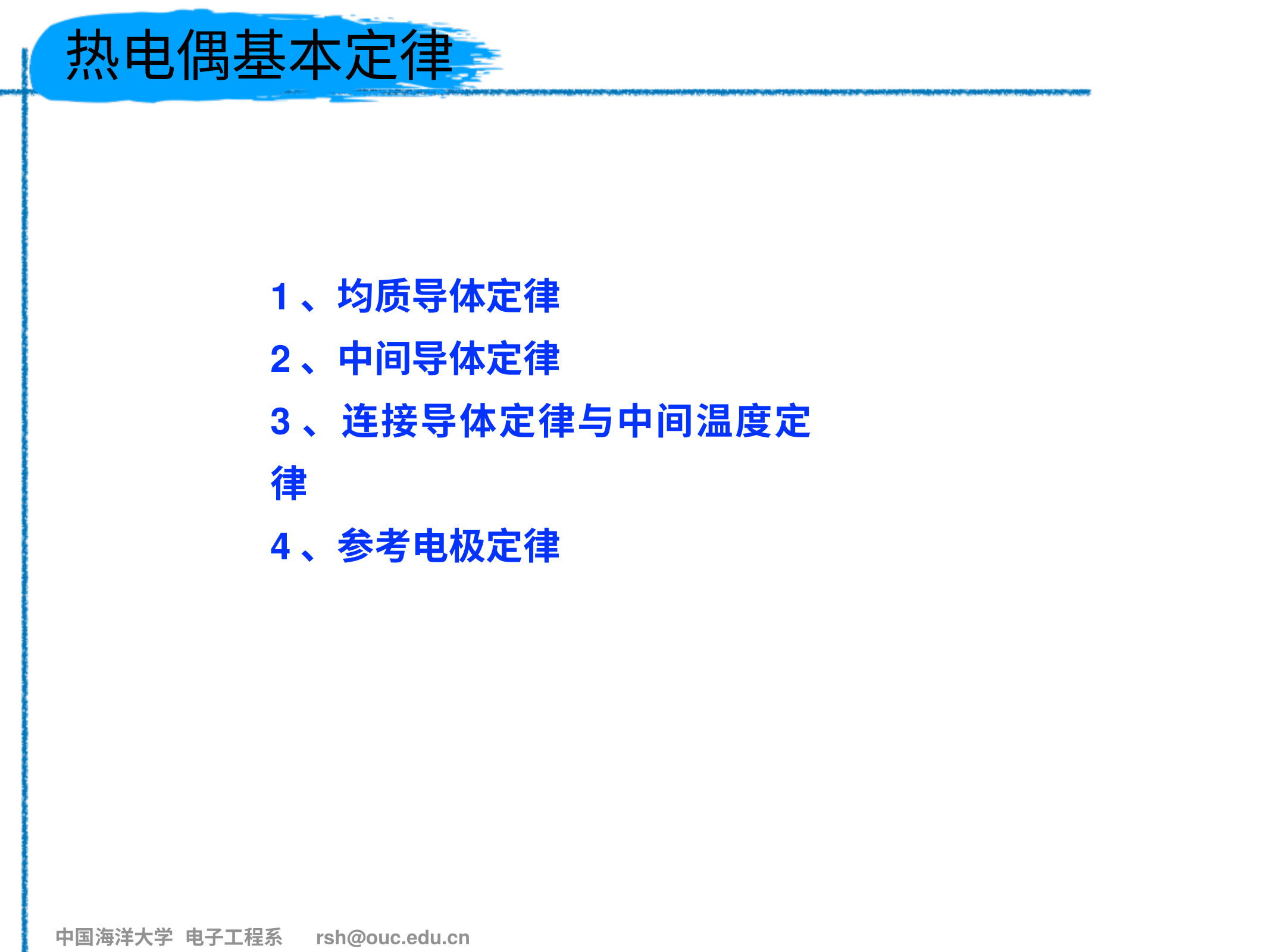

# 热电偶基本定律
1、均质导体定律
2、中间导体定律
3、连接导体定律与中间温度定律
4、参考电极定律